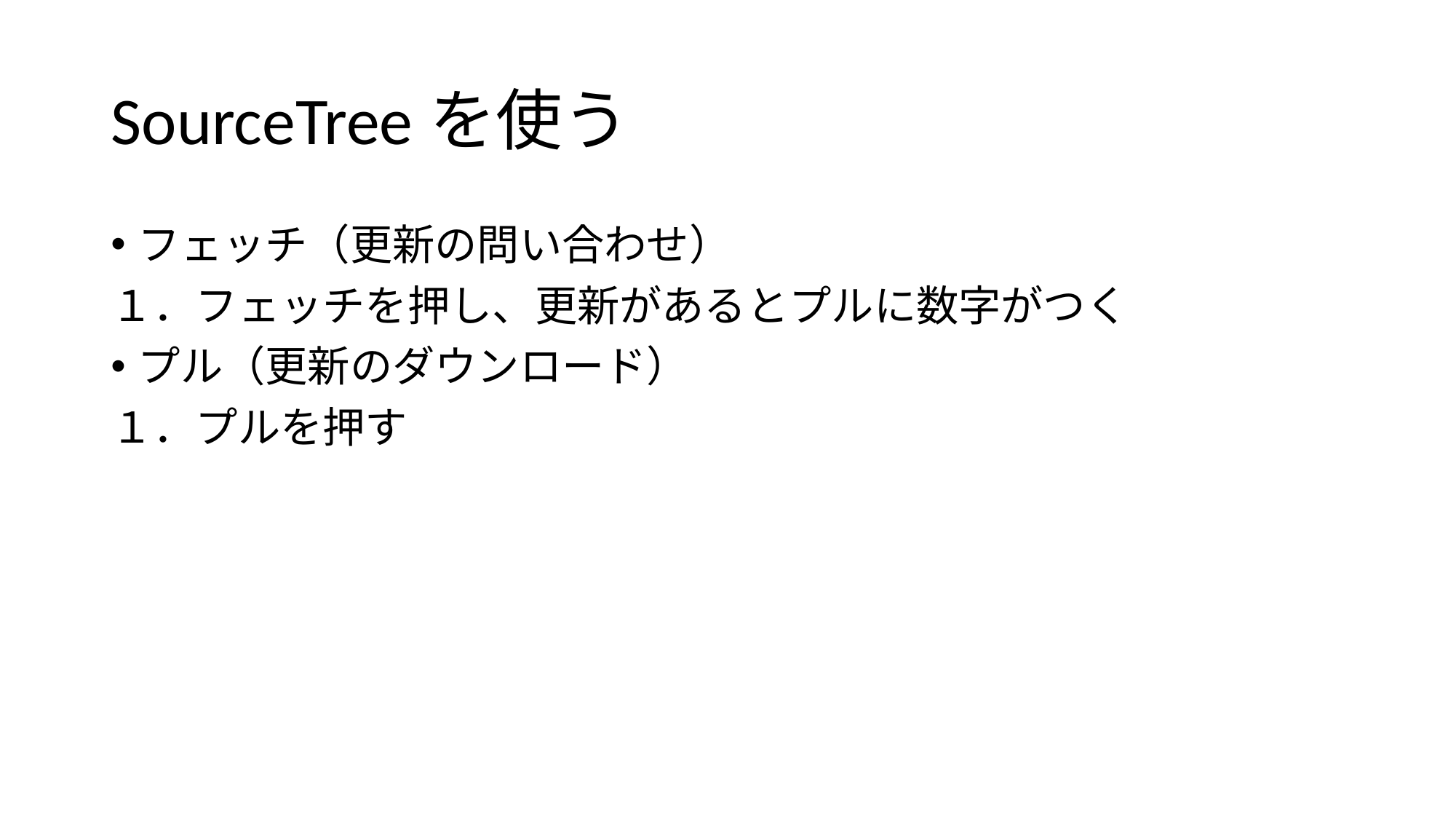

# SourceTreeを使う
フェッチ（更新の問い合わせ）
１．フェッチを押し、更新があるとプルに数字がつく
プル（更新のダウンロード）
１．プルを押す